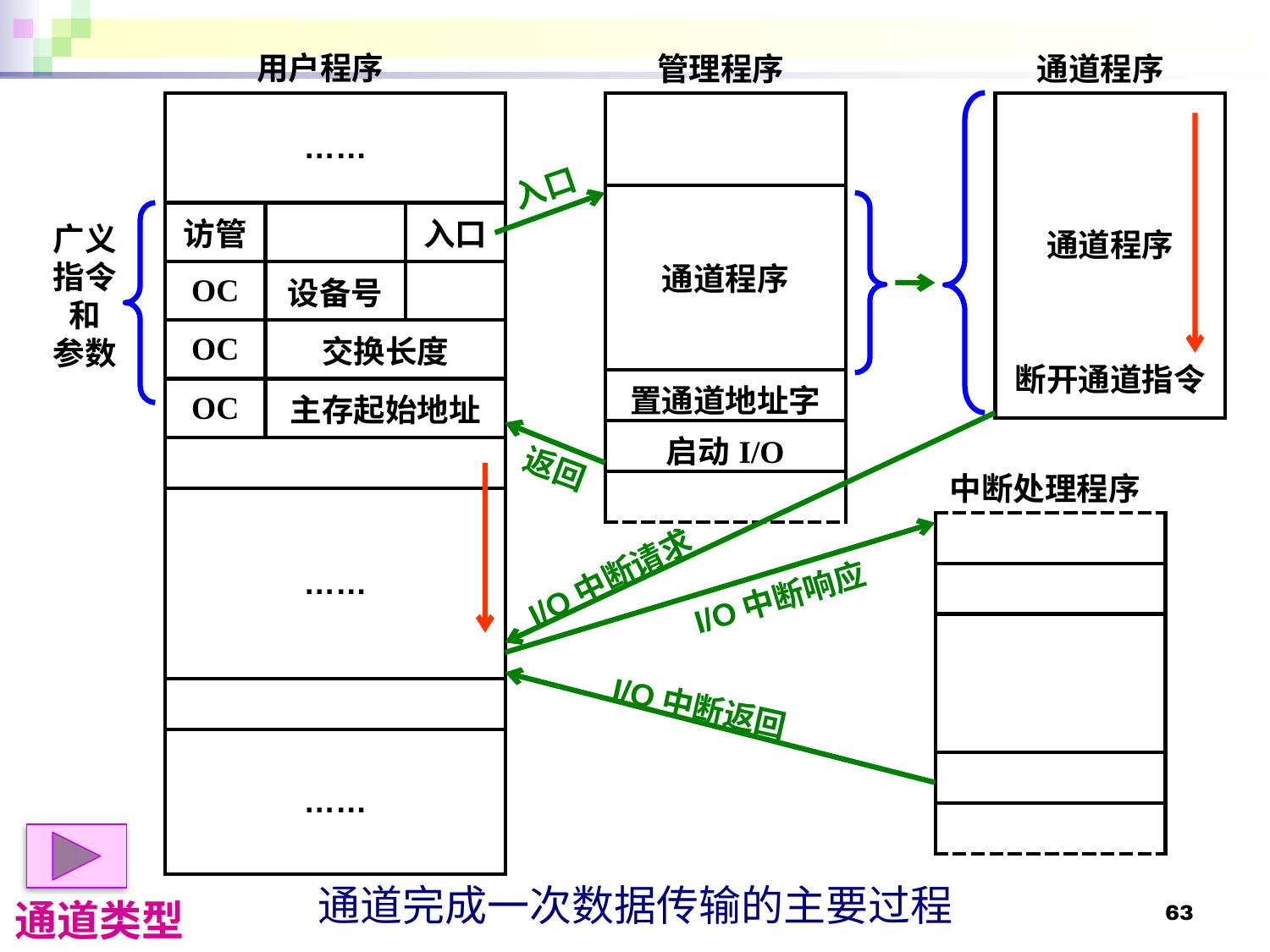

用户程序
管理程序
通道程序
| …… |  |  |
| --- | --- | --- |
| 访管 |  | 入口 |
| OC | 设备号 |  |
| OC | 交换长度 |  |
| OC | 主存起始地址 |  |
|  |  |  |
| …… |  |  |
|  |  |  |
| …… |  |  |
|  |
| --- |
| 通道程序 |
| 置通道地址字 |
| 启动I/O |
|  |

| 通道程序 断开通道指令 |
| --- |

入口

广义
指令
和
参数

返回

中断处理程序
|  |
| --- |
|  |
|  |
|  |
|  |

I/O中断请求
I/O中断响应

I/O中断返回

63
通道完成一次数据传输的主要过程
通道类型